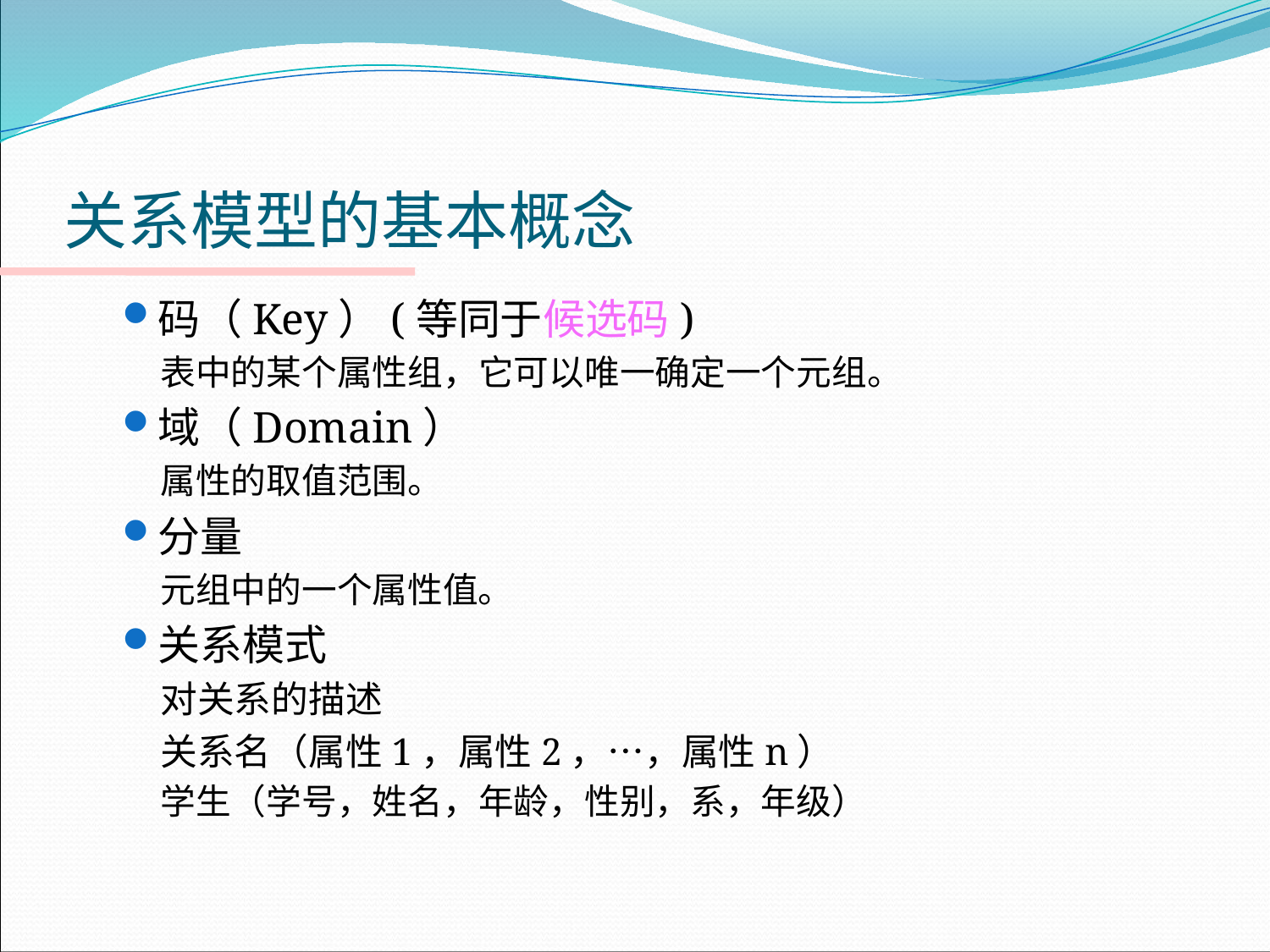

# 关系模型的基本概念
码（Key）(等同于候选码)
表中的某个属性组，它可以唯一确定一个元组。
域（Domain）
属性的取值范围。
分量
元组中的一个属性值。
关系模式
对关系的描述
关系名（属性1，属性2，…，属性n）
学生（学号，姓名，年龄，性别，系，年级）
54